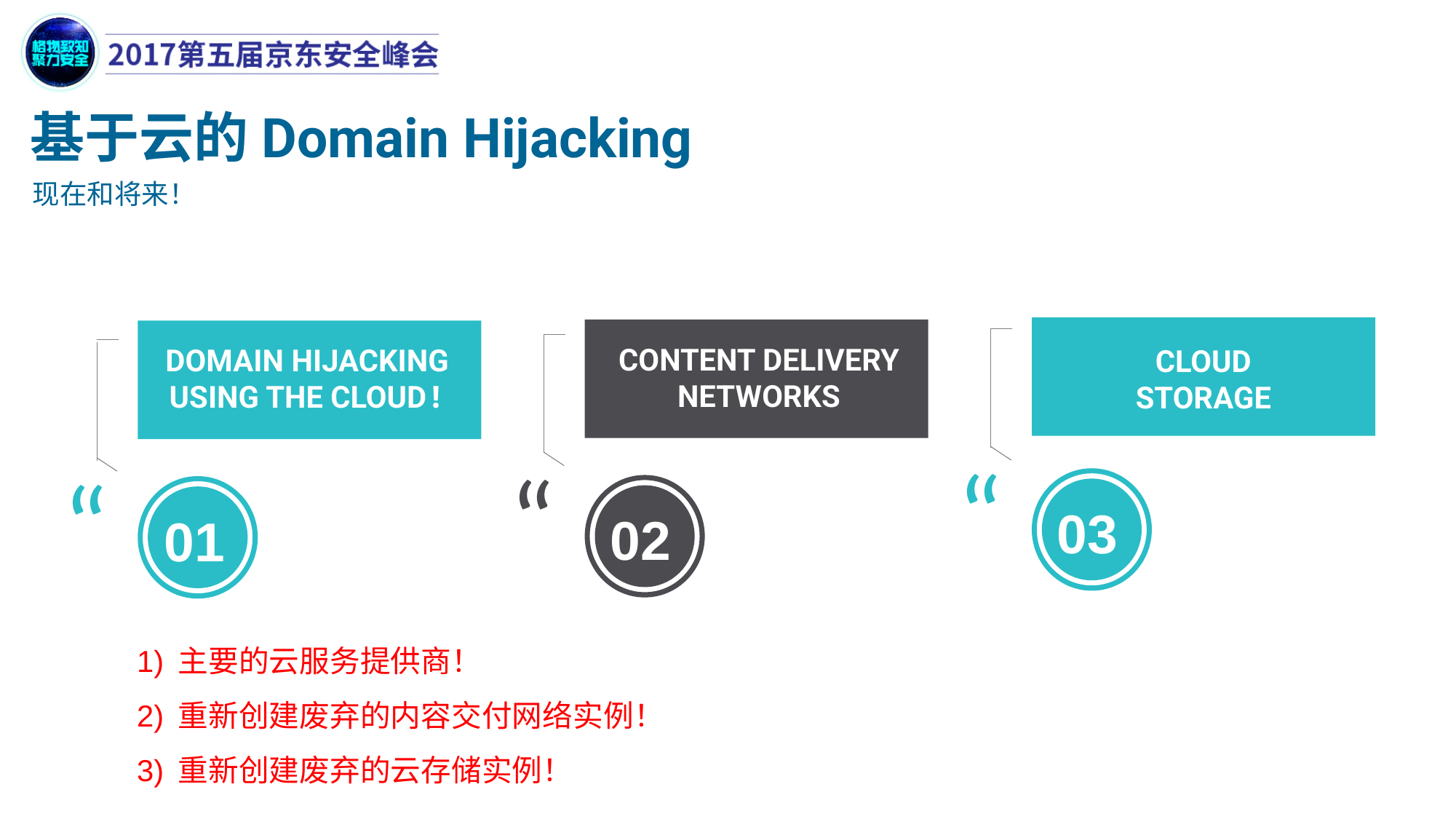

基于云的Domain Hijacking
现在和将来！

CLOUD
STORAGE

CONTENT DELIVERY
NETWORKS

DOMAIN HIJACKING
USING THE CLOUD!
“
“
“

03

02

01
主要的云服务提供商！
重新创建废弃的内容交付网络实例！
重新创建废弃的云存储实例！